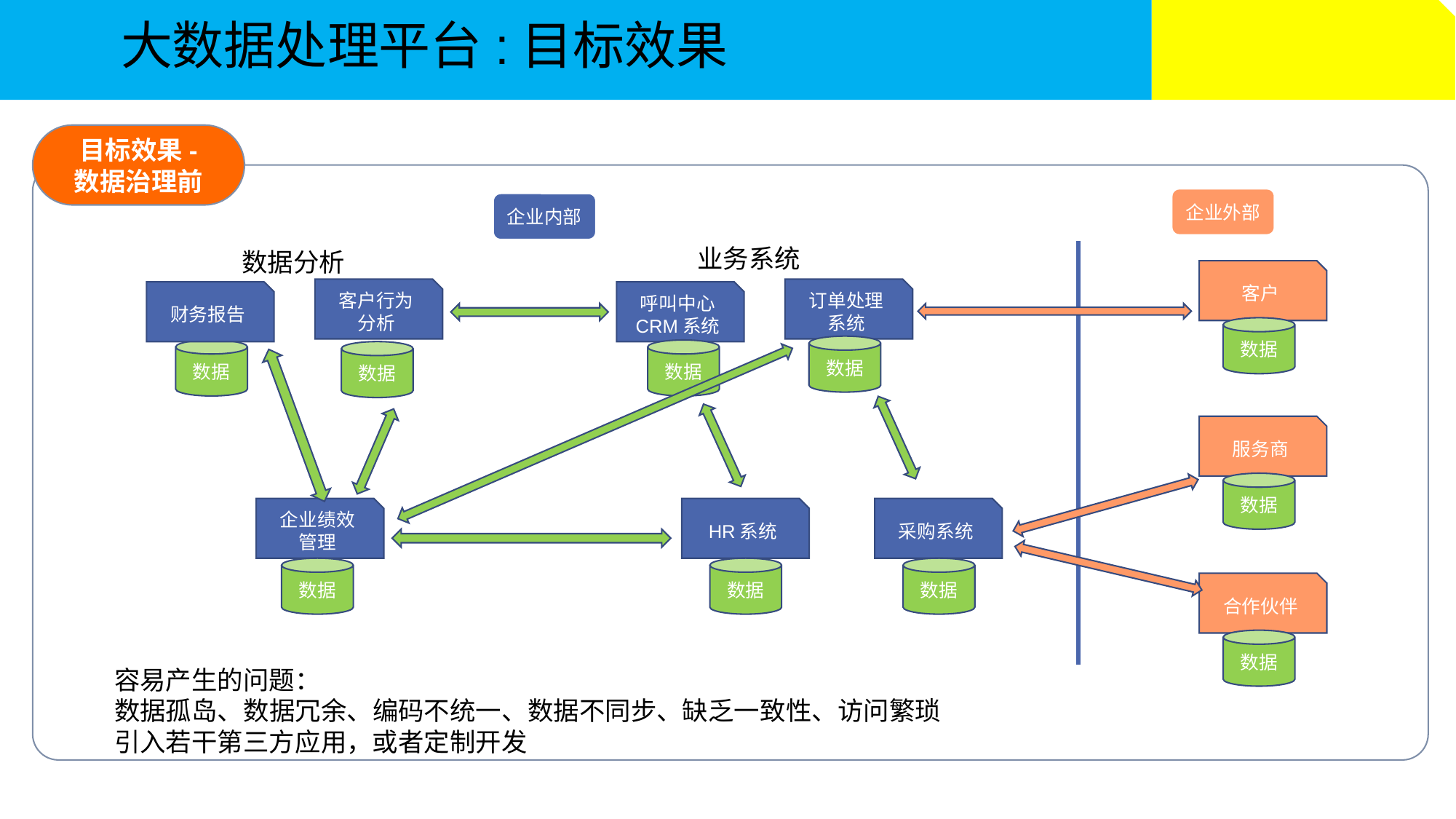

# 大数据处理平台:目标效果
目标效果-
数据治理前

企业外部
企业内部
业务系统
数据分析
客户
客户行为
分析
订单处理
系统
财务报告
呼叫中心
CRM系统

数据
数据
数据
数据
数据

服务商

数据

企业绩效
管理
HR系统
采购系统

数据
数据
数据

合作伙伴
数据
容易产生的问题：
数据孤岛、数据冗余、编码不统一、数据不同步、缺乏一致性、访问繁琐
引入若干第三方应用，或者定制开发